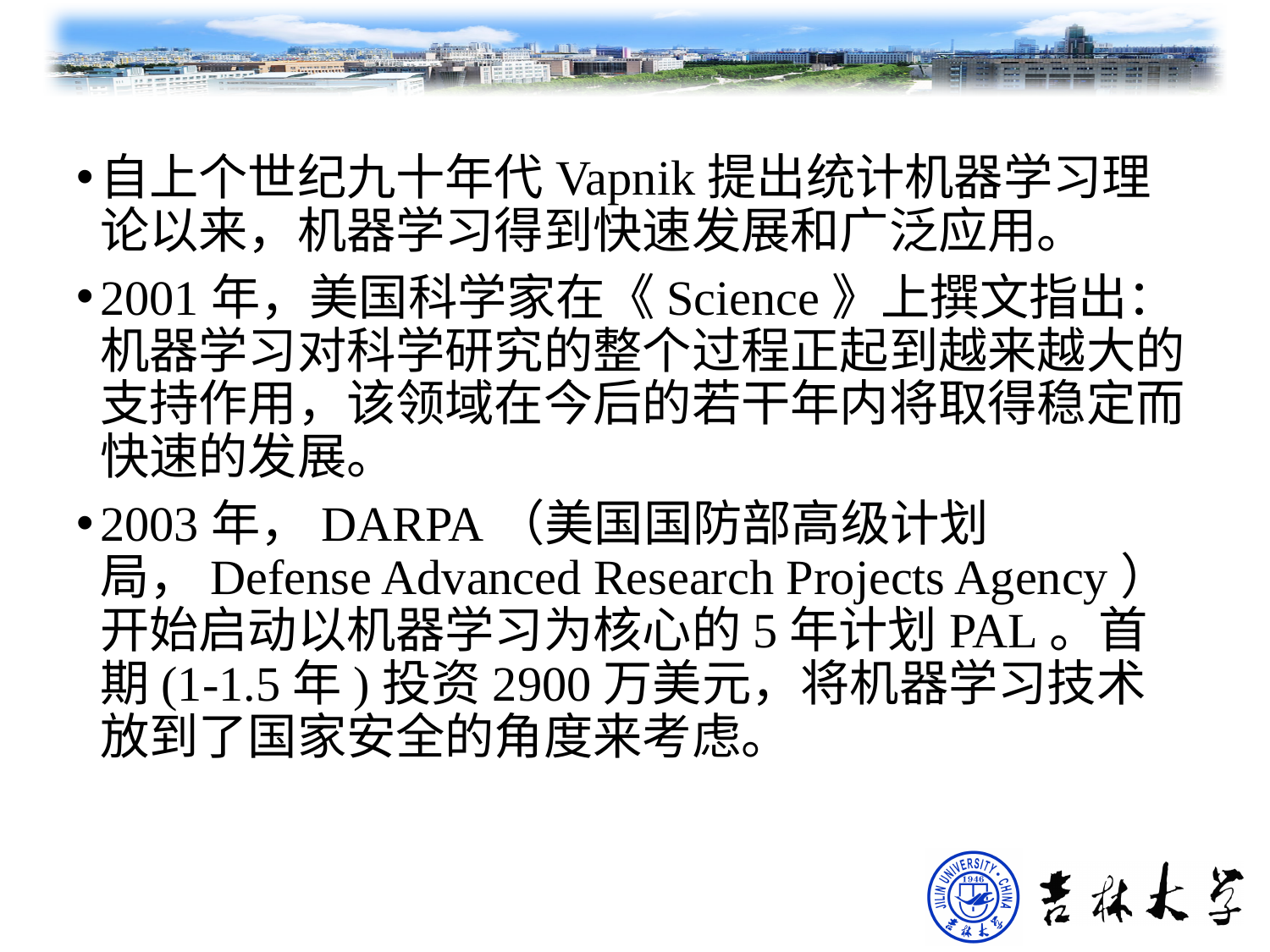

自上个世纪九十年代Vapnik提出统计机器学习理论以来，机器学习得到快速发展和广泛应用。
2001年，美国科学家在《Science》上撰文指出：机器学习对科学研究的整个过程正起到越来越大的支持作用，该领域在今后的若干年内将取得稳定而快速的发展。
2003年，DARPA（美国国防部高级计划局，Defense Advanced Research Projects Agency）开始启动以机器学习为核心的5年计划PAL。首期(1-1.5年)投资2900万美元，将机器学习技术放到了国家安全的角度来考虑。